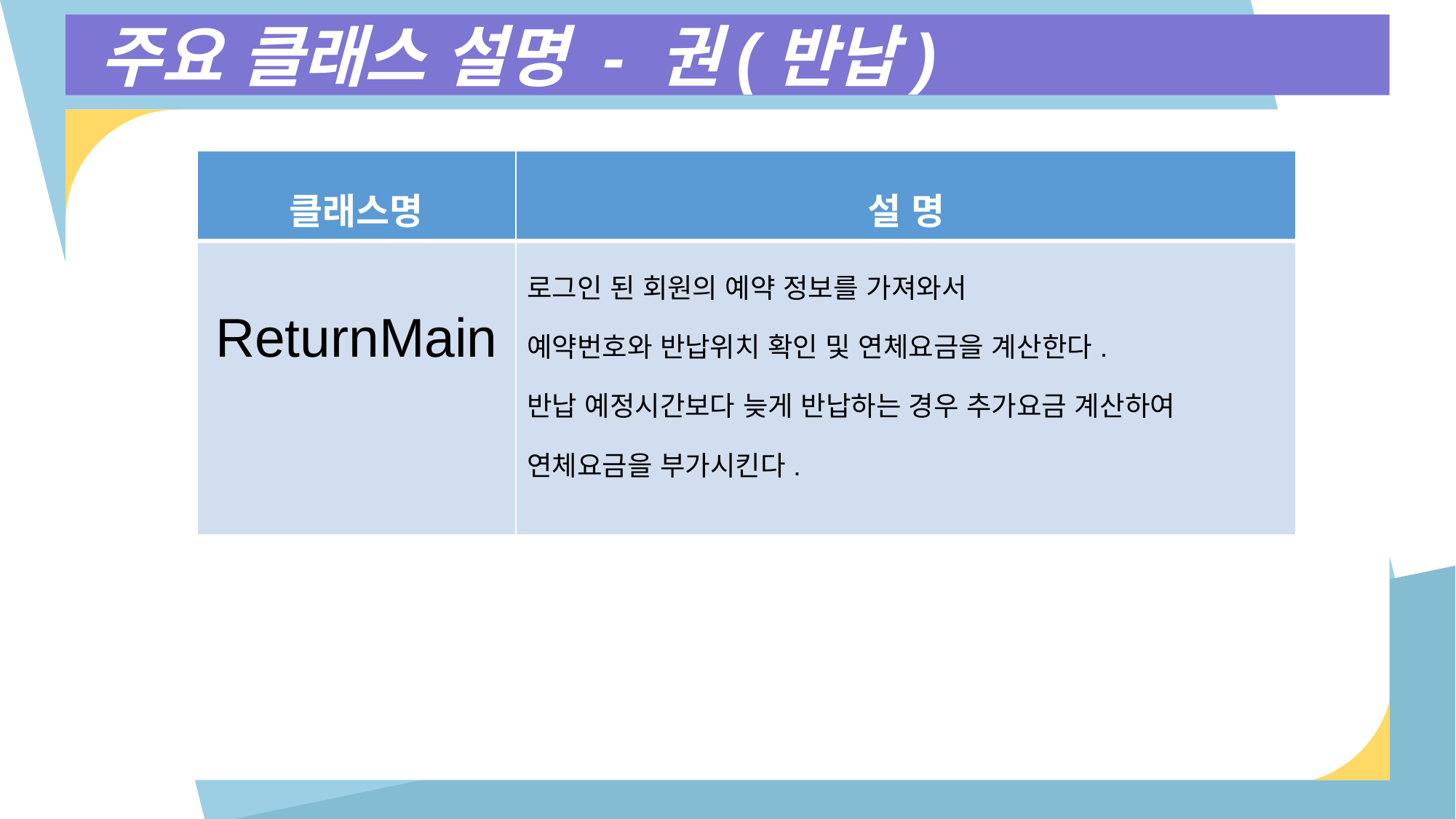

주요 클래스 설명 - 권(반납)

| 클래스명 | 설 명 |
| --- | --- |
| ReturnMain | 로그인 된 회원의 예약 정보를 가져와서 예약번호와 반납위치 확인 및 연체요금을 계산한다. 반납 예정시간보다 늦게 반납하는 경우 추가요금 계산하여 연체요금을 부가시킨다. |